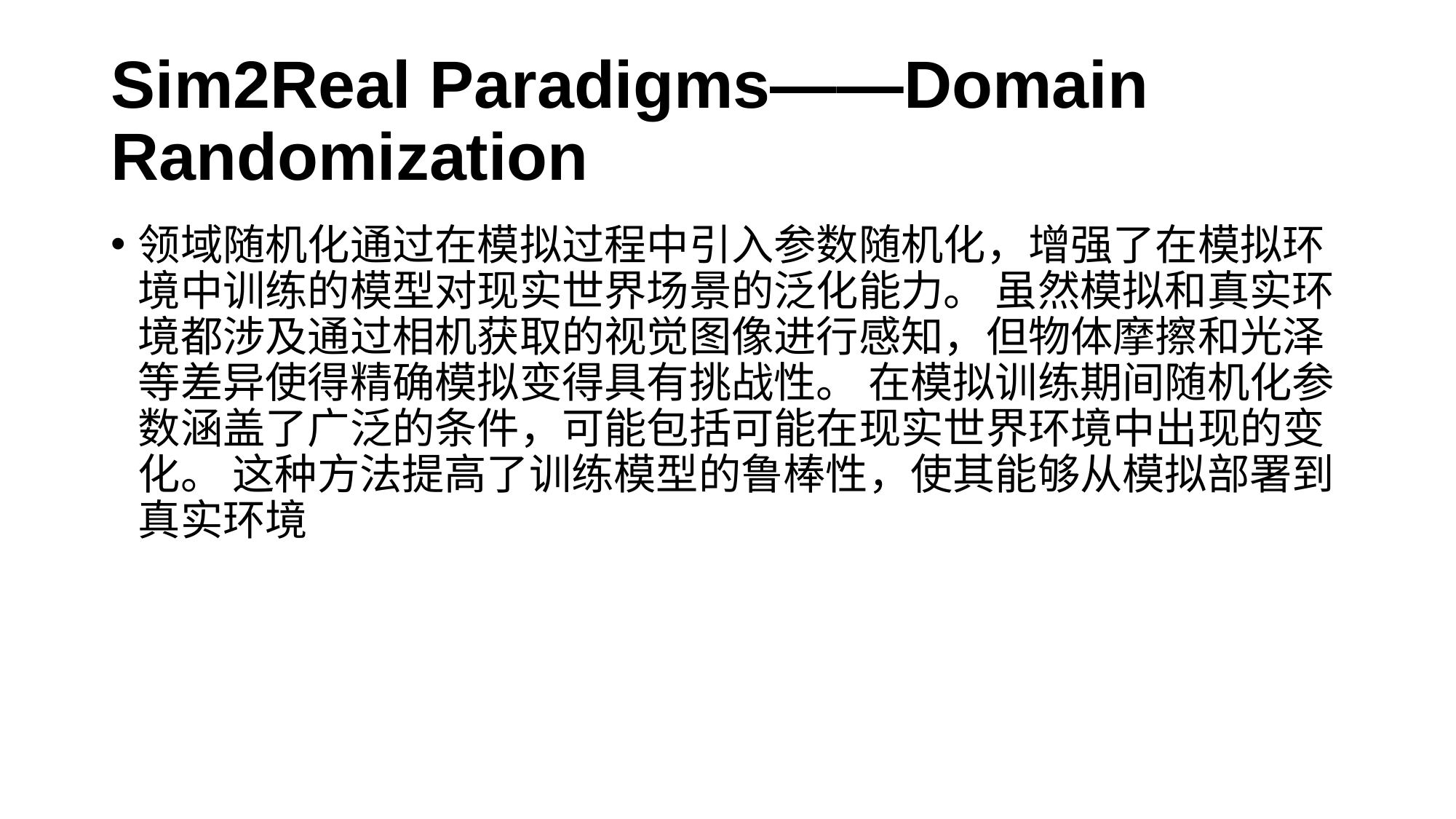

# Sim2Real Paradigms——Domain Randomization
领域随机化通过在模拟过程中引入参数随机化，增强了在模拟环境中训练的模型对现实世界场景的泛化能力。 虽然模拟和真实环境都涉及通过相机获取的视觉图像进行感知，但物体摩擦和光泽等差异使得精确模拟变得具有挑战性。 在模拟训练期间随机化参数涵盖了广泛的条件，可能包括可能在现实世界环境中出现的变化。 这种方法提高了训练模型的鲁棒性，使其能够从模拟部署到真实环境